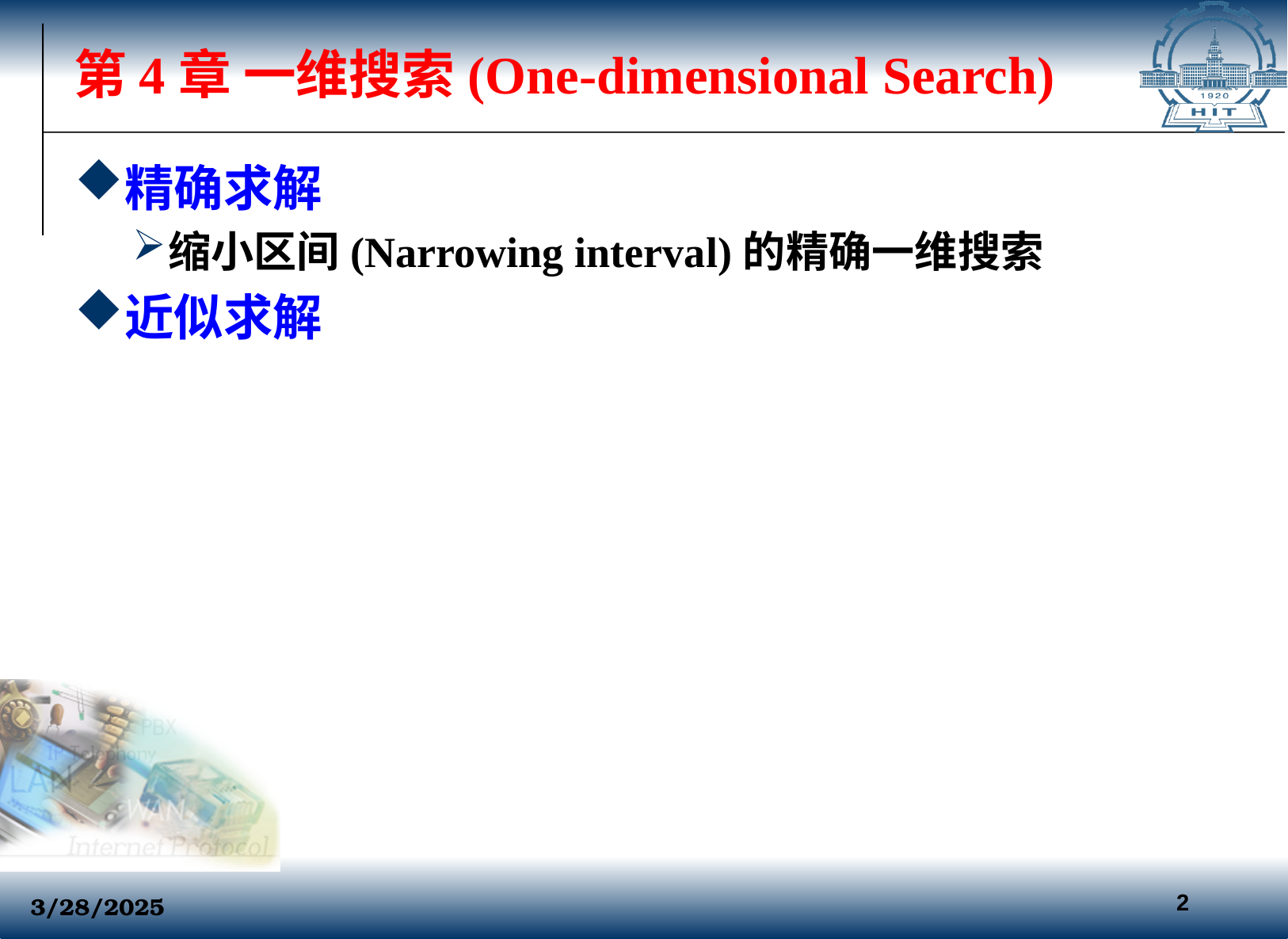

# 第4章 一维搜索(One-dimensional Search)
精确求解
缩小区间(Narrowing interval)的精确一维搜索
近似求解